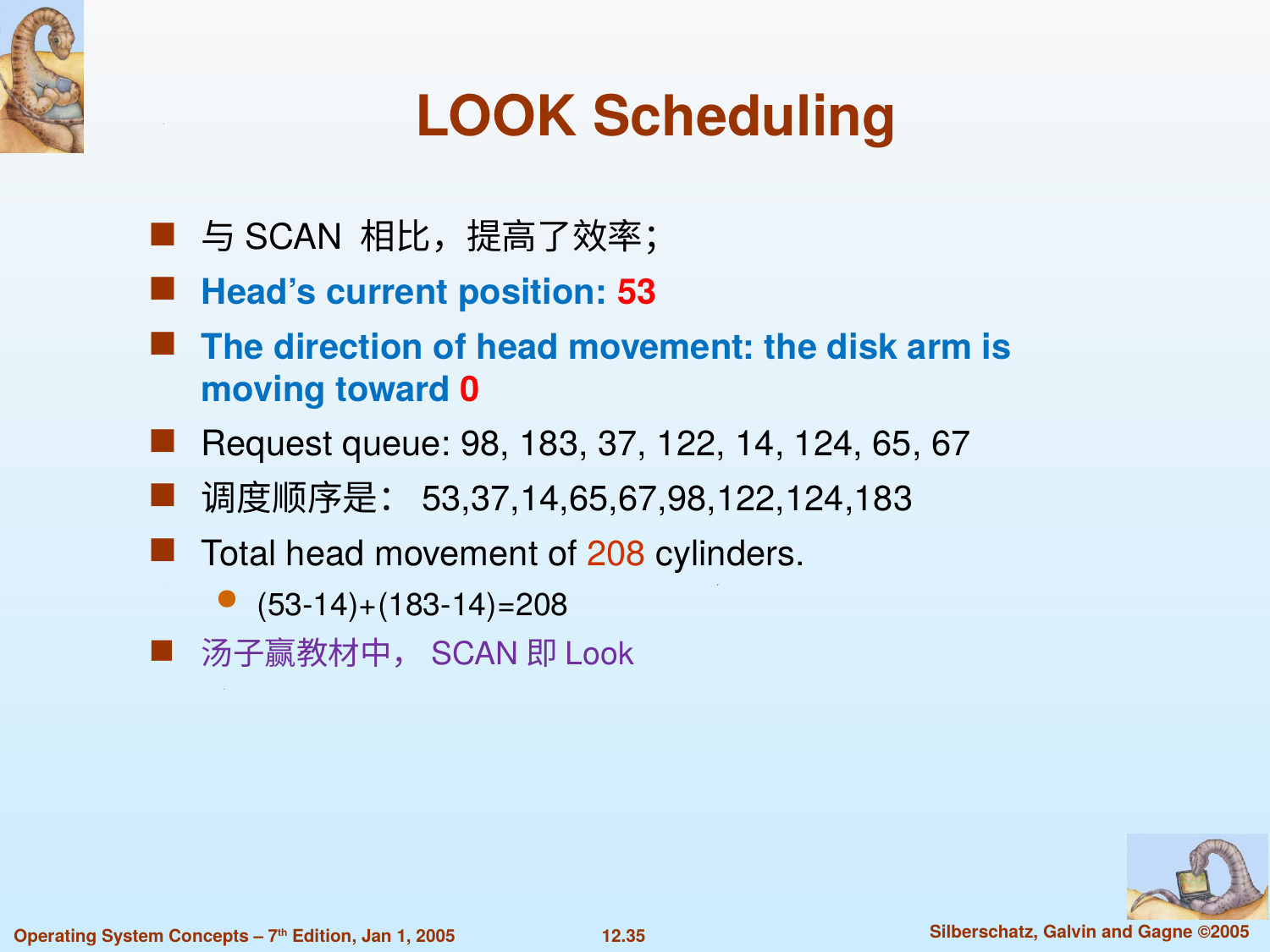

# LOOK Scheduling
与SCAN 相比，提高了效率；
Head’s current position: 53
The direction of head movement: the disk arm is moving toward 0
Request queue: 98, 183, 37, 122, 14, 124, 65, 67
调度顺序是：53,37,14,65,67,98,122,124,183
Total head movement of 208 cylinders.
(53-14)+(183-14)=208
汤子赢教材中，SCAN即Look